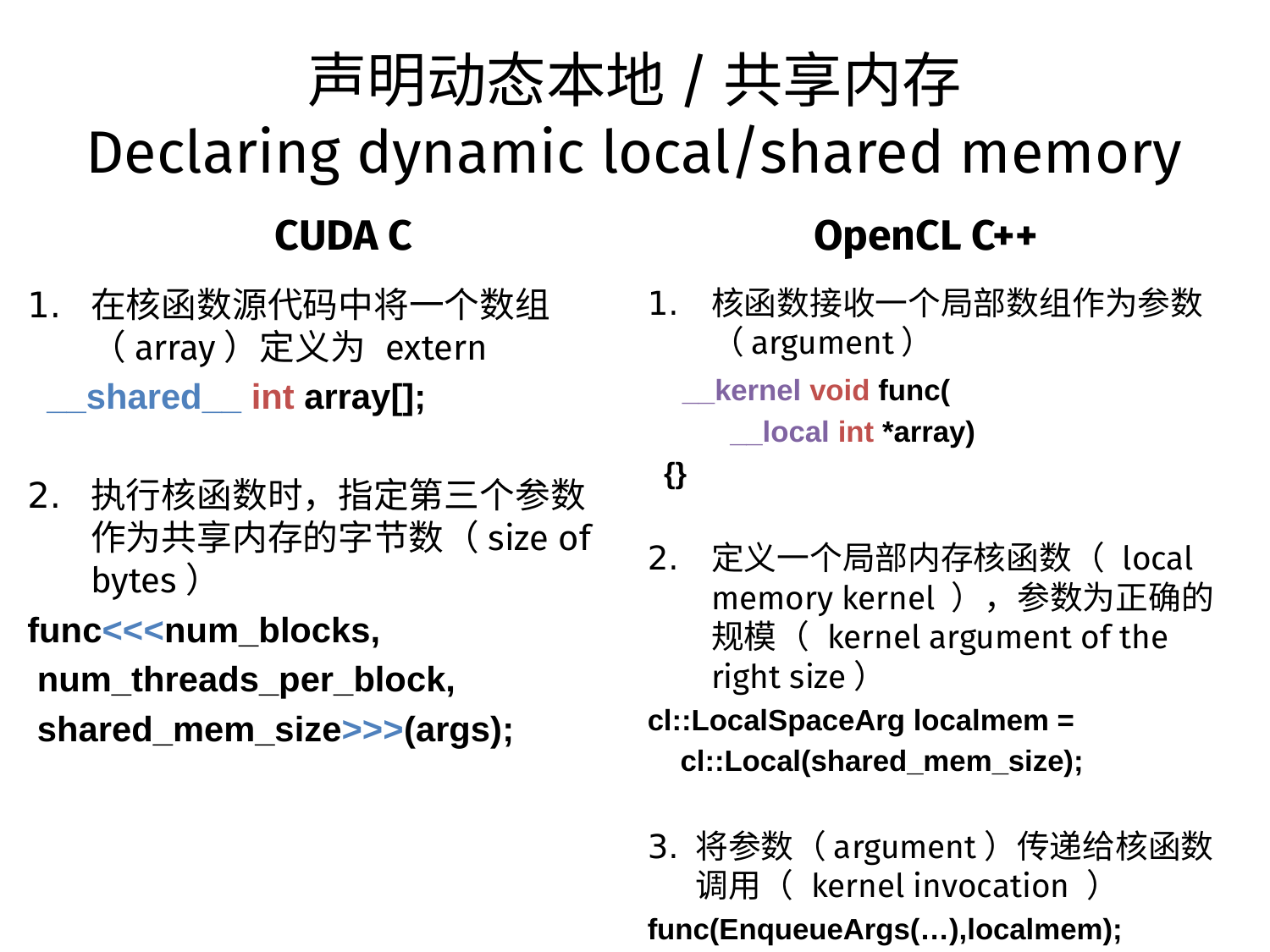

声明动态本地/共享内存
Declaring dynamic local/shared memory
CUDA C
OpenCL C++
在核函数源代码中将一个数组（array）定义为 extern
  __shared__ int array[];

执行核函数时，指定第三个参数作为共享内存的字节数（size of bytes）
func<<<num_blocks,
 num_threads_per_block,
 shared_mem_size>>>(args);
核函数接收一个局部数组作为参数（argument）
    __kernel void func(
          __local int *array)
  {}

定义一个局部内存核函数（ local memory kernel ），参数为正确的规模（ kernel argument of the right size）
cl::LocalSpaceArg localmem =
    cl::Local(shared_mem_size);

将参数（argument）传递给核函数调用（ kernel invocation ）
func(EnqueueArgs(…),localmem);